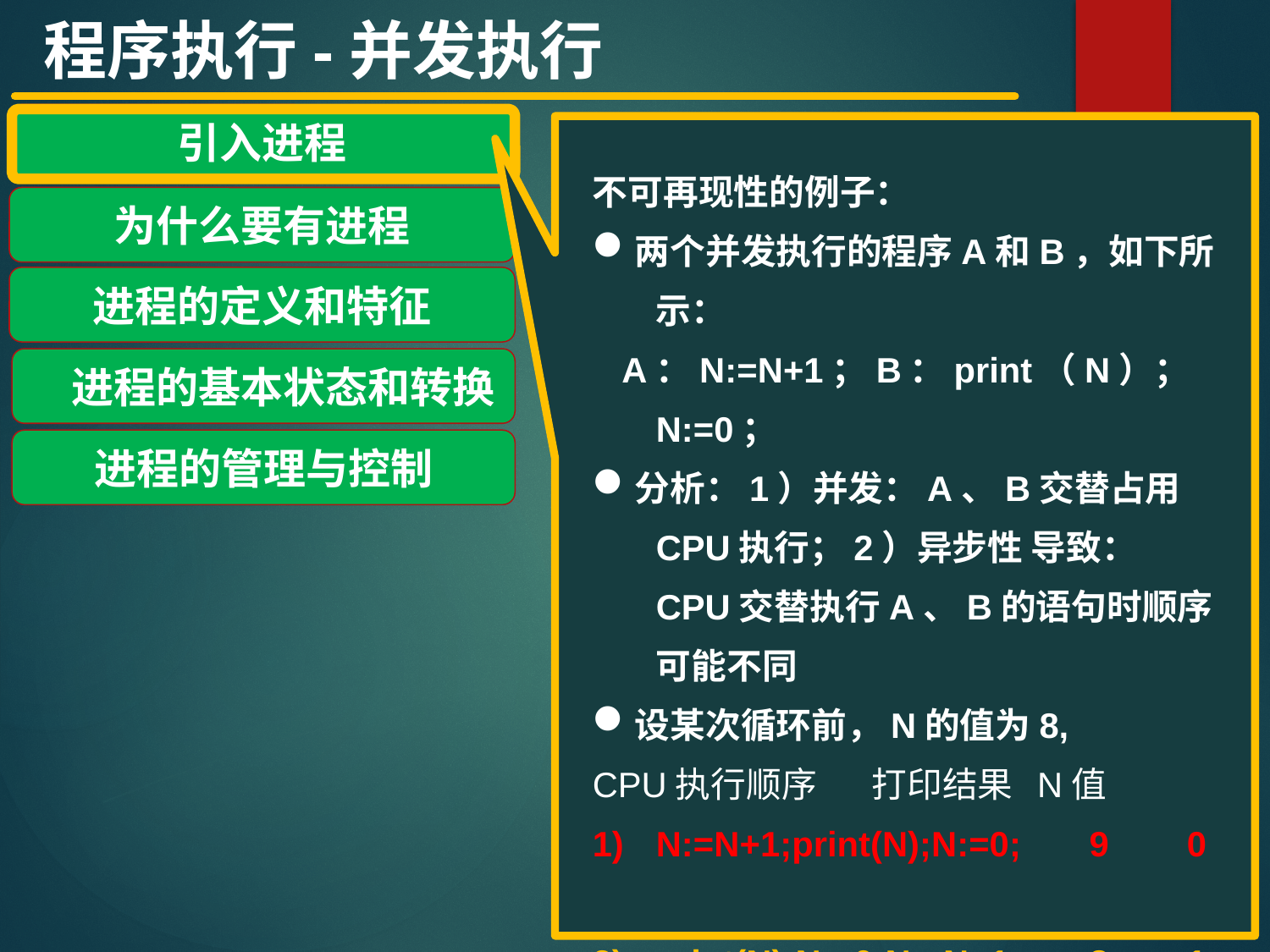

程序执行-并发执行

不可再现性的例子：
两个并发执行的程序A和B，如下所示：
   A：N:=N+1；B：print（N）；N:=0；
分析：1）并发：A、B交替占用CPU执行；2）异步性 导致：CPU交替执行A、B的语句时顺序可能不同
设某次循环前，N的值为8,
CPU执行顺序       打印结果  N值
N:=N+1;print(N);N:=0;       9        0
print(N);N:=0;N:=N+1;       8        1
print(N);N:=N+1;N:=0;       8        0
引入进程
为什么要有进程
进程的定义和特征
   进程的基本状态和转换
进程的管理与控制